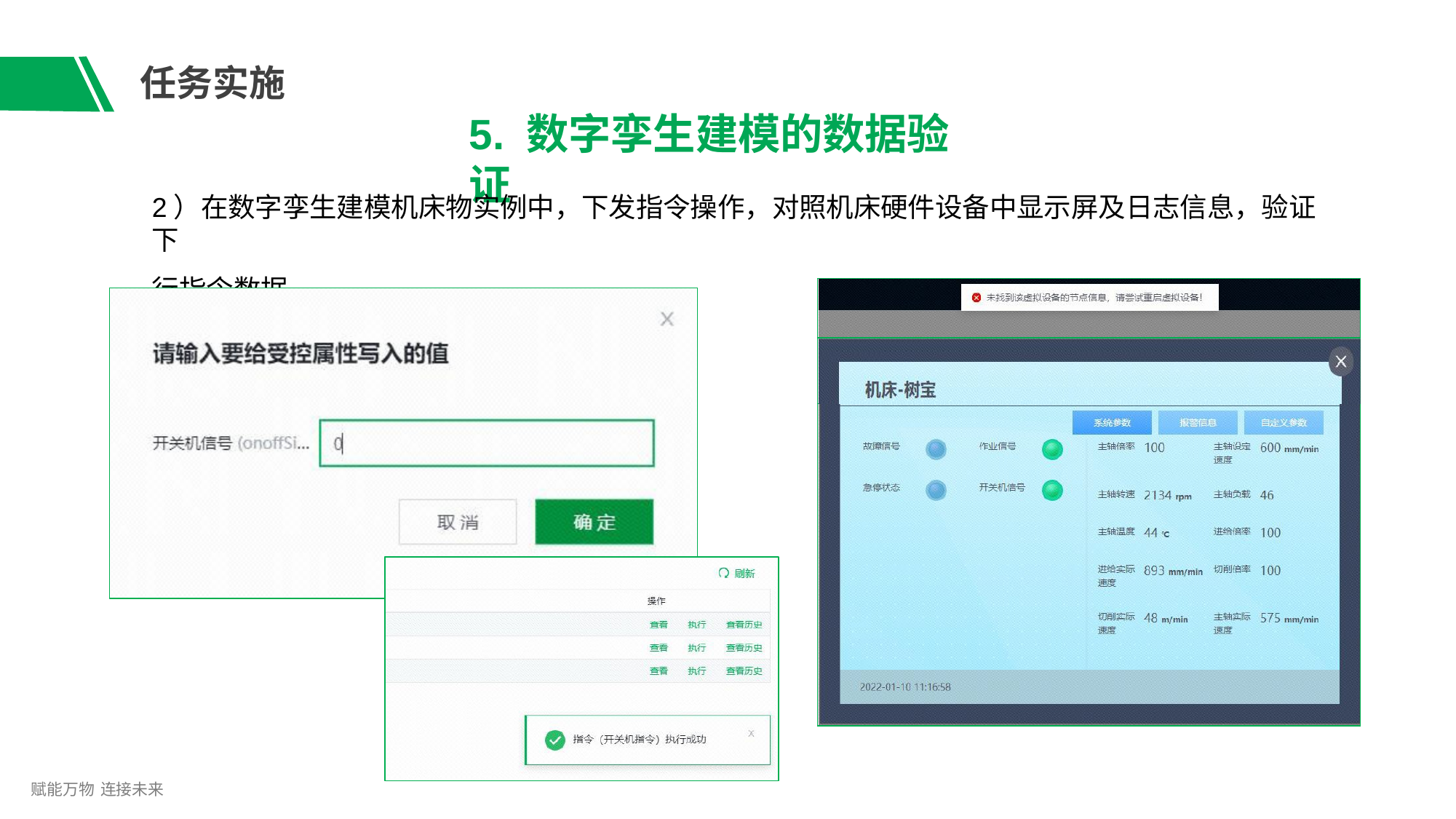

# 任务实施
5. 数字孪生建模的数据验证
2）在数字孪生建模机床物实例中，下发指令操作，对照机床硬件设备中显示屏及日志信息，验证下
行指令数据。
|  |
| --- |
|  |
|  |

赋能万物 连接未来